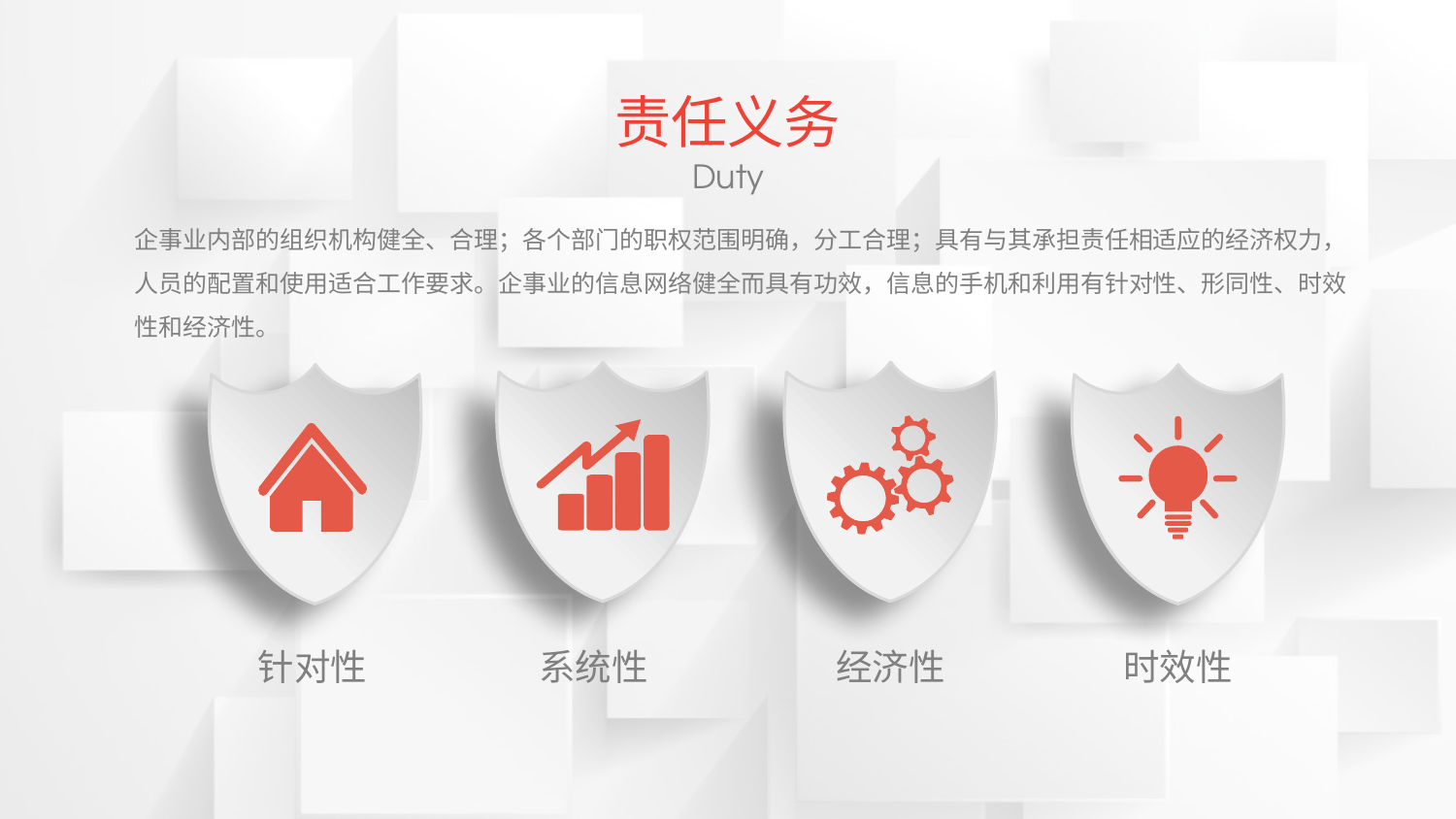

责任义务
Duty
企事业内部的组织机构健全、合理；各个部门的职权范围明确，分工合理；具有与其承担责任相适应的经济权力，人员的配置和使用适合工作要求。企事业的信息网络健全而具有功效，信息的手机和利用有针对性、形同性、时效性和经济性。

针对性
系统性
经济性
时效性